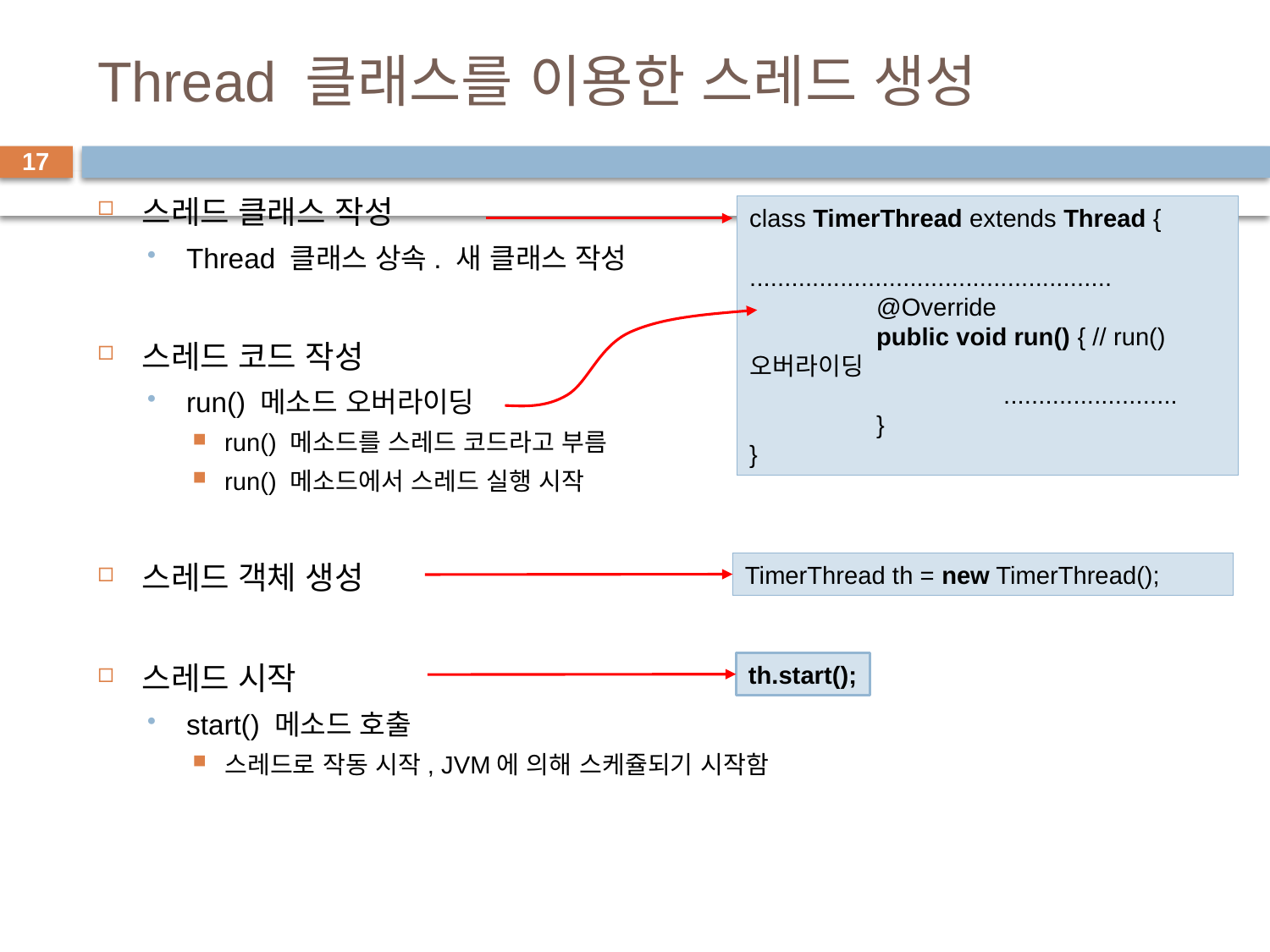

# Thread 클래스를 이용한 스레드 생성
17
스레드 클래스 작성
Thread 클래스 상속. 새 클래스 작성

스레드 코드 작성
run() 메소드 오버라이딩
run() 메소드를 스레드 코드라고 부름
run() 메소드에서 스레드 실행 시작

스레드 객체 생성

스레드 시작
start() 메소드 호출
스레드로 작동 시작, JVM에 의해 스케쥴되기 시작함

class TimerThread extends Thread {
	....................................................
	@Override
	public void run() { // run() 오버라이딩
		.........................
	}
}

TimerThread th = new TimerThread();
th.start();